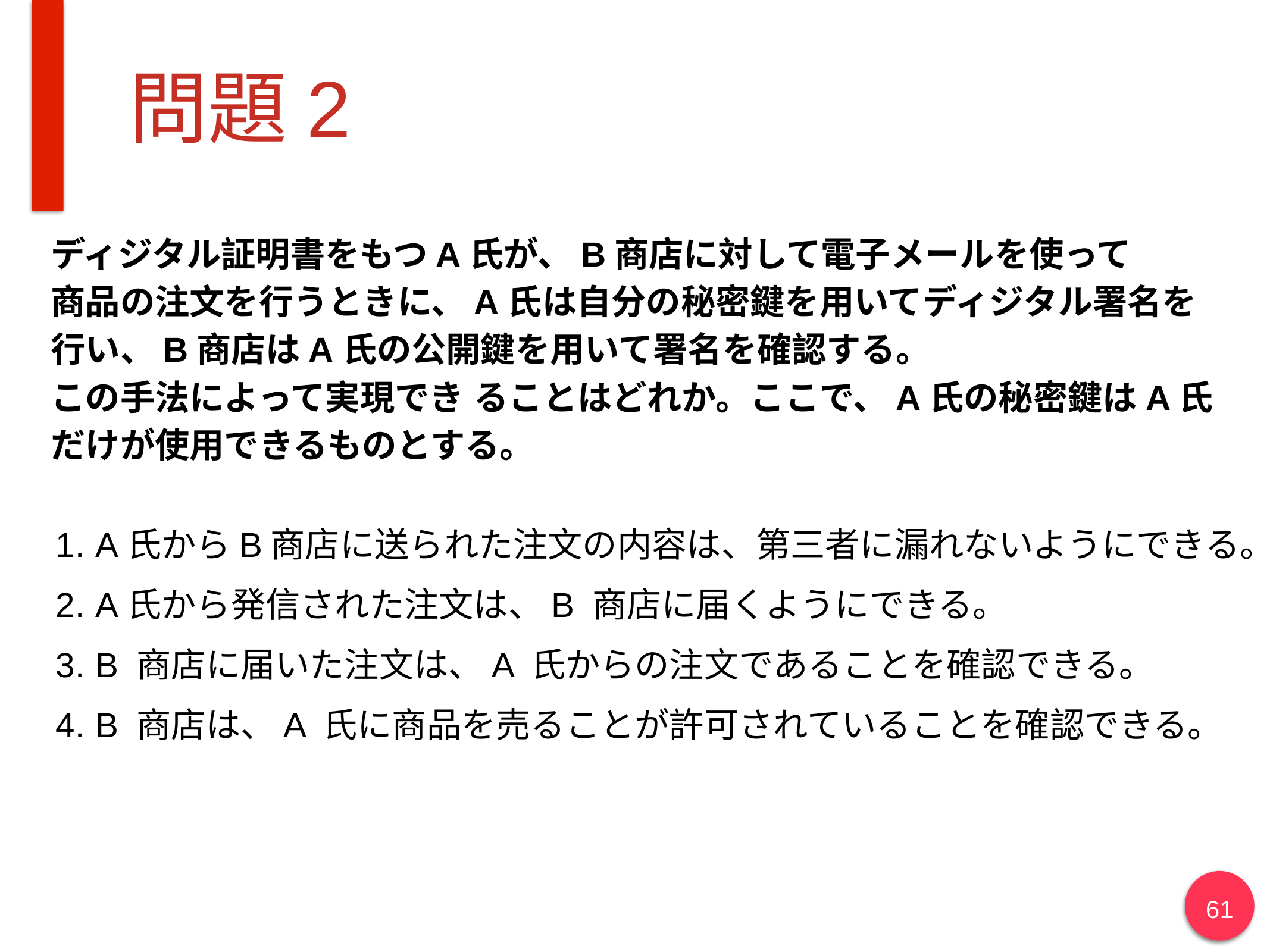

# 問題2
ディジタル証明書をもつA氏が、B商店に対して電子メールを使って
商品の注文を行うときに、A氏は自分の秘密鍵を用いてディジタル署名を
行い、B商店はA氏の公開鍵を用いて署名を確認する。
この手法によって実現でき ることはどれか。ここで、A氏の秘密鍵はA氏
だけが使用できるものとする。

A氏からB商店に送られた注文の内容は、第三者に漏れないようにできる。
A氏から発信された注文は、B 商店に届くようにできる。
B 商店に届いた注文は、A 氏からの注文であることを確認できる。
B 商店は、A 氏に商品を売ることが許可されていることを確認できる。
61